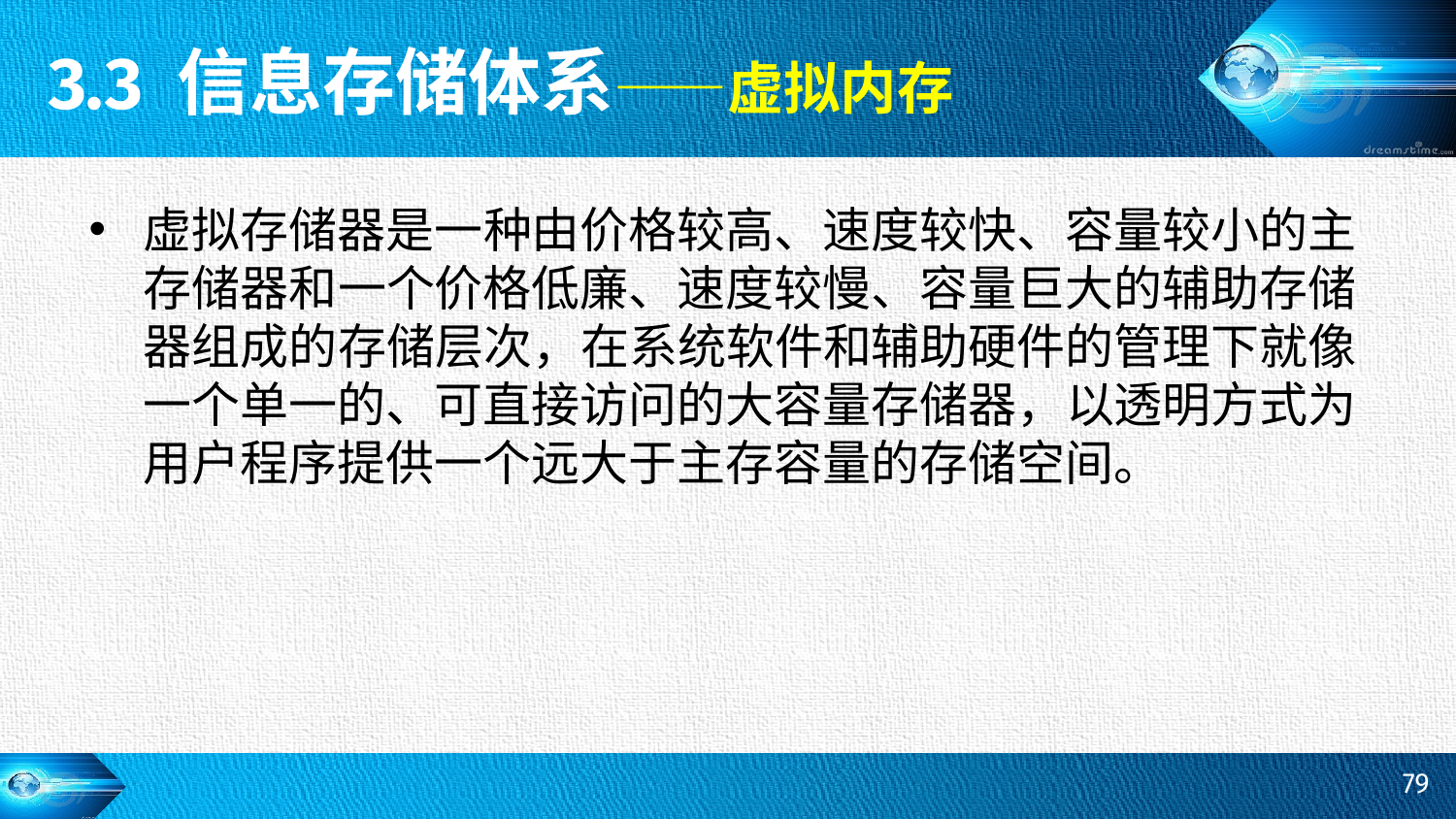

3.3 信息存储体系——虚拟内存
虚拟存储器是一种由价格较高、速度较快、容量较小的主存储器和一个价格低廉、速度较慢、容量巨大的辅助存储器组成的存储层次，在系统软件和辅助硬件的管理下就像一个单一的、可直接访问的大容量存储器，以透明方式为用户程序提供一个远大于主存容量的存储空间。
79